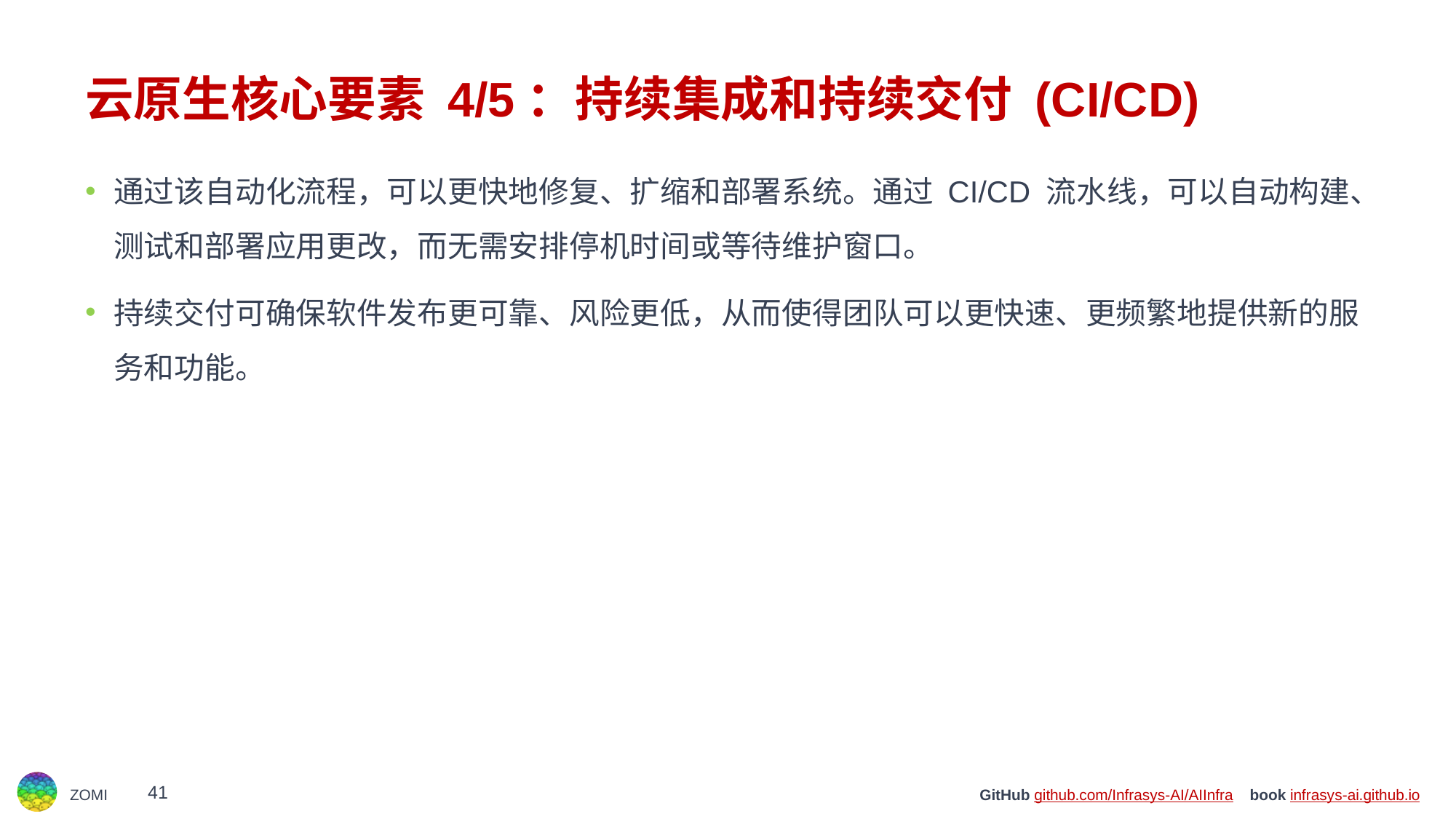

# 云原生核心要素 4/5：持续集成和持续交付 (CI/CD)
通过该自动化流程，可以更快地修复、扩缩和部署系统。通过 CI/CD 流水线，可以自动构建、测试和部署应用更改，而无需安排停机时间或等待维护窗口。
持续交付可确保软件发布更可靠、风险更低，从而使得团队可以更快速、更频繁地提供新的服务和功能。